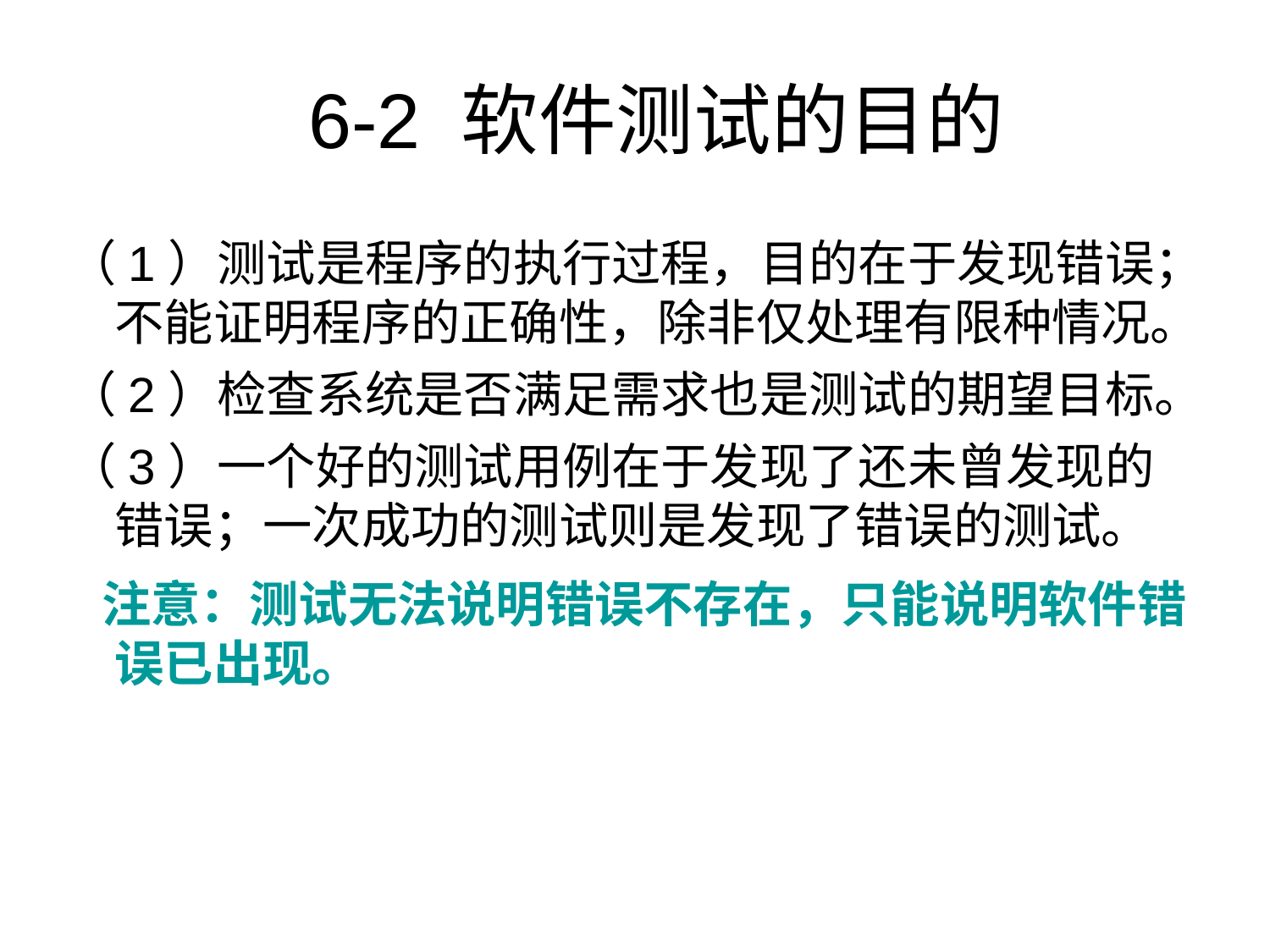

# 6-2 软件测试的目的
（1）测试是程序的执行过程，目的在于发现错误；不能证明程序的正确性，除非仅处理有限种情况。
（2）检查系统是否满足需求也是测试的期望目标。
（3）一个好的测试用例在于发现了还未曾发现的错误；一次成功的测试则是发现了错误的测试。
  注意：测试无法说明错误不存在，只能说明软件错误已出现。